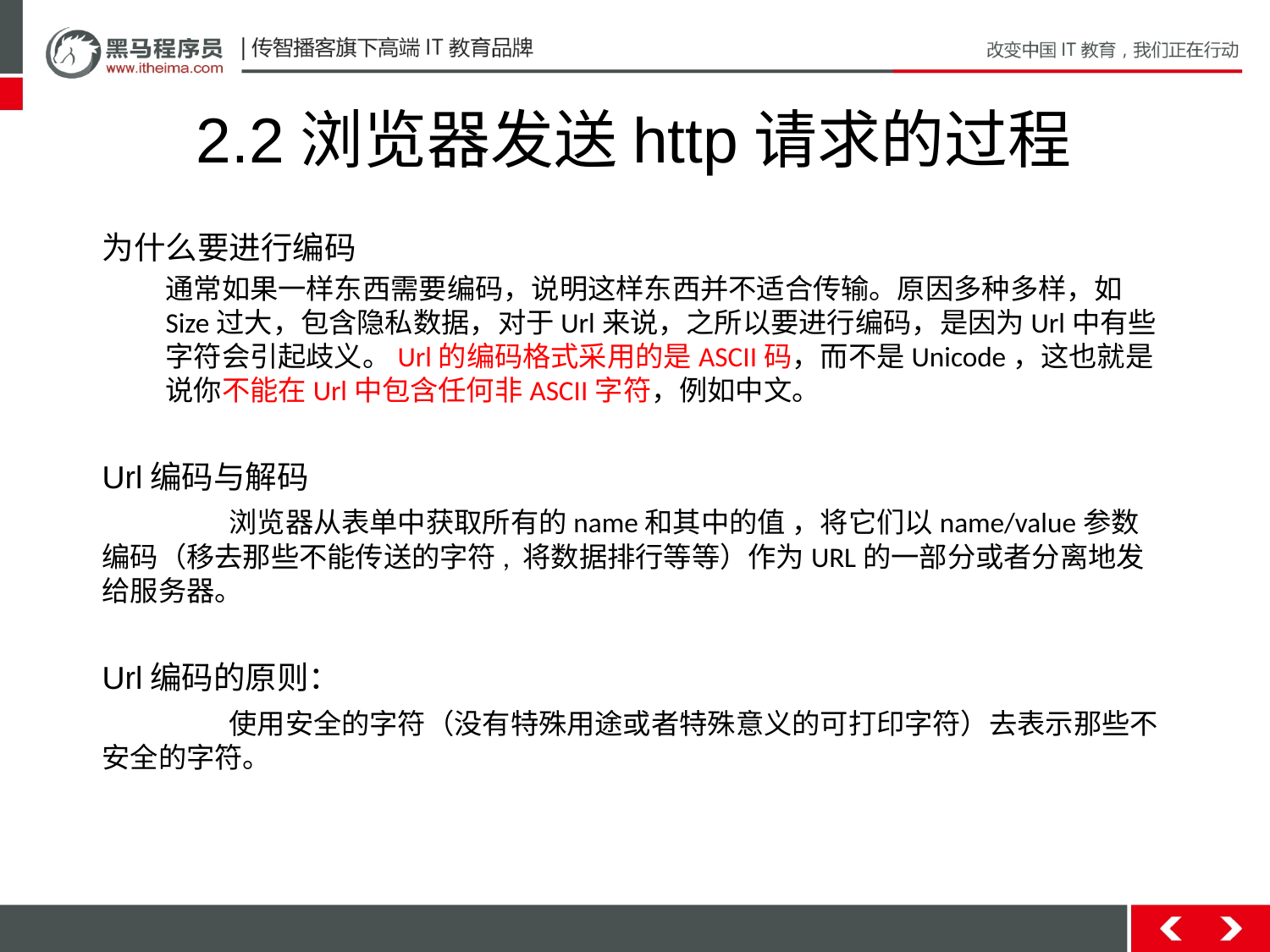

# 2.2浏览器发送http请求的过程
为什么要进行编码
通常如果一样东西需要编码，说明这样东西并不适合传输。原因多种多样，如Size过大，包含隐私数据，对于Url来说，之所以要进行编码，是因为Url中有些字符会引起歧义。Url的编码格式采用的是ASCII码，而不是Unicode，这也就是说你不能在Url中包含任何非ASCII字符，例如中文。

Url编码与解码
	浏览器从表单中获取所有的name和其中的值 ，将它们以name/value参数编码（移去那些不能传送的字符, 将数据排行等等）作为URL的一部分或者分离地发给服务器。

Url编码的原则：
	使用安全的字符（没有特殊用途或者特殊意义的可打印字符）去表示那些不安全的字符。